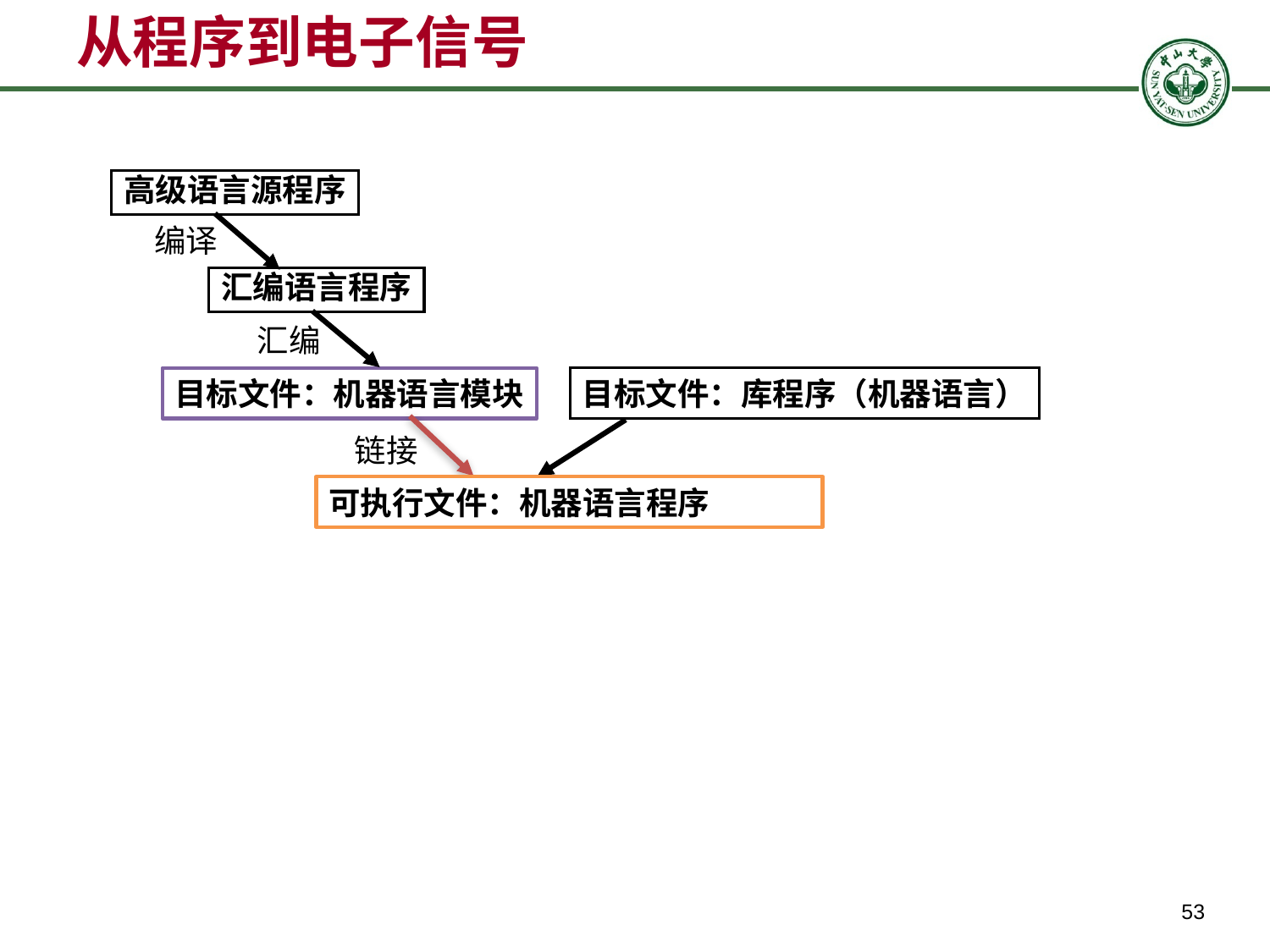

# 从程序到电子信号
高级语言源程序

编译
汇编语言程序

汇编
目标文件：机器语言模块
目标文件：库程序（机器语言）

链接
可执行文件：机器语言程序